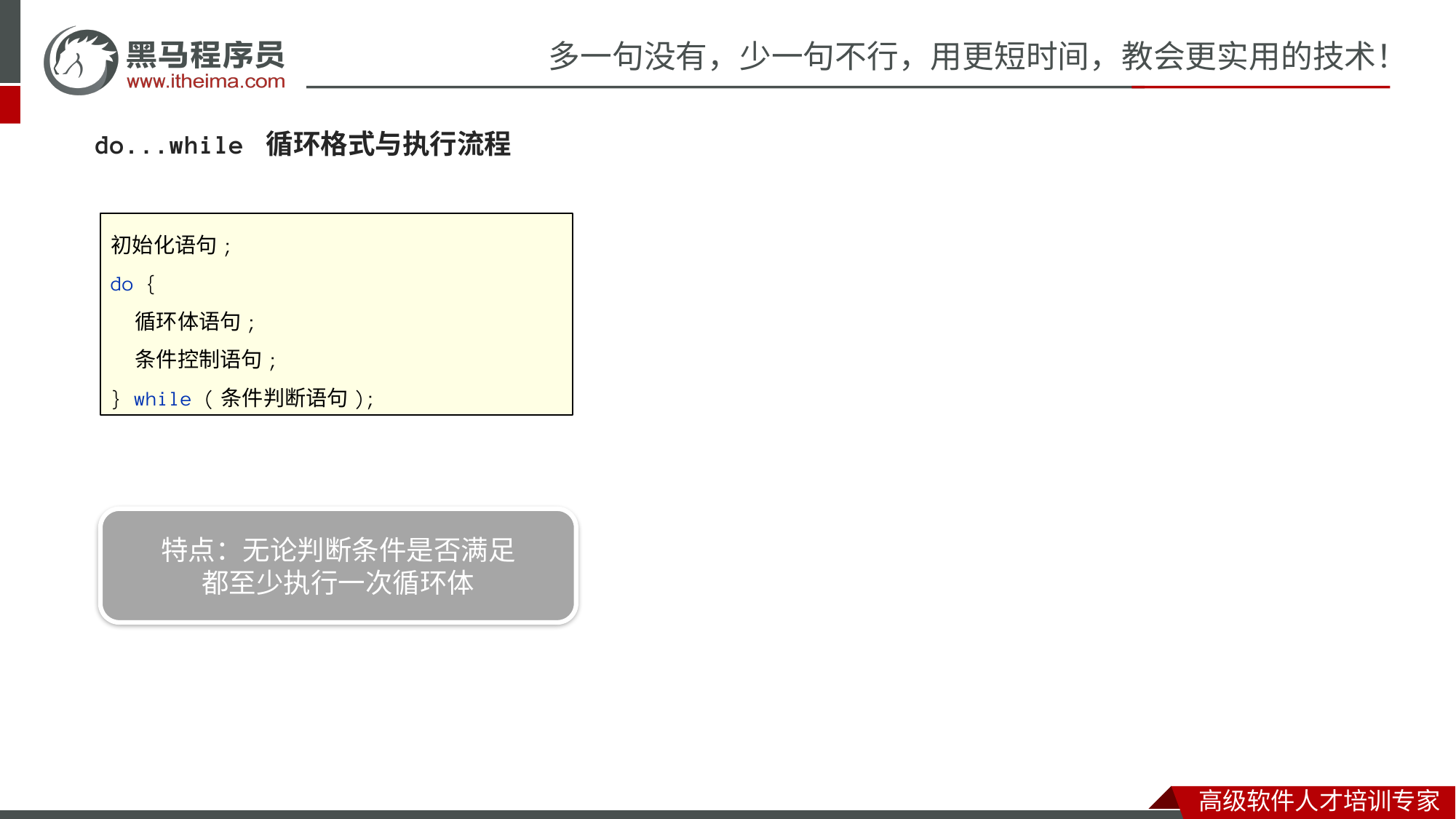

#
do...while 循环格式与执行流程
初始化语句;
do {
    循环体语句;
    条件控制语句;
} while (条件判断语句);
语句体
条件判断语句
特点：无论判断条件是否满足
都至少执行一次循环体